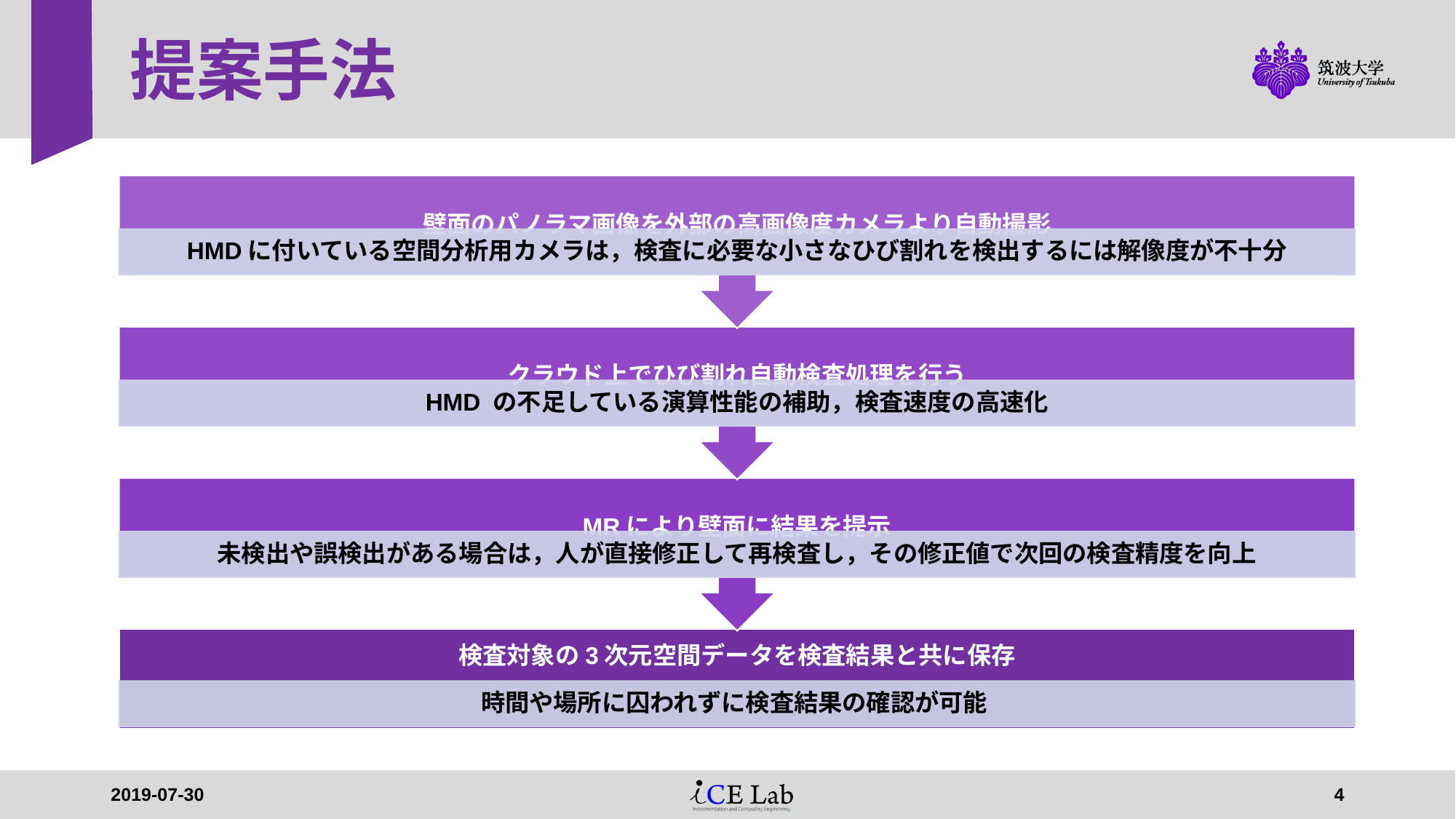

# 提案手法
検査対象の3次元空間データを検査結果と共に保存
時間や場所に囚われずに検査結果の確認が可能
MRにより壁面に結果を提示
未検出や誤検出がある場合は，人が直接修正して再検査し，その修正値で次回の検査精度を向上
クラウド上でひび割れ自動検査処理を行う
HMD の不足している演算性能の補助，検査速度の高速化
壁面のパノラマ画像を外部の高画像度カメラより自動撮影
HMDに付いている空間分析用カメラは，検査に必要な小さなひび割れを検出するには解像度が不十分
2019-07-30
4